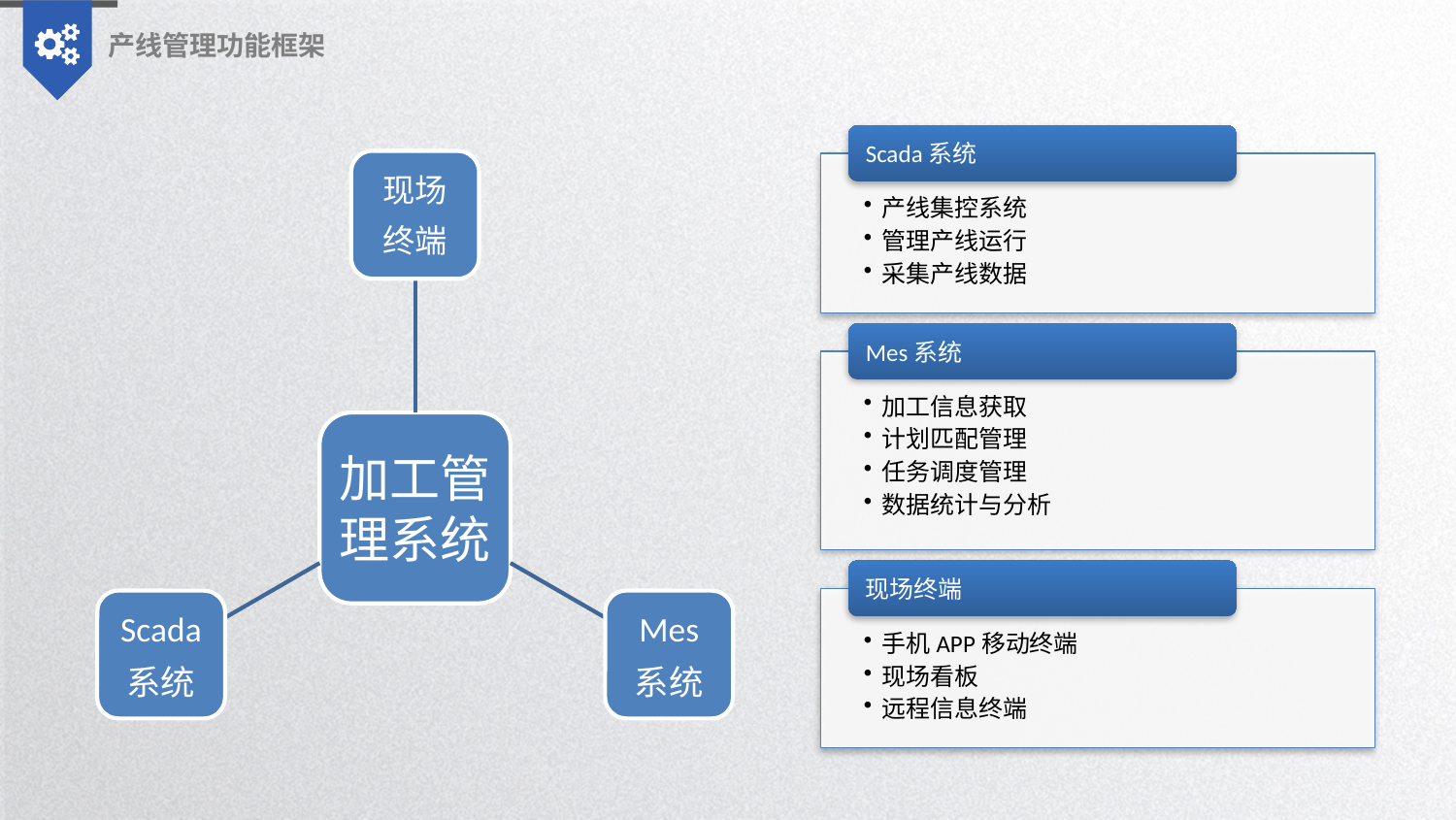

产线管理功能框架
产线集控系统
管理产线运行
采集产线数据
Scada系统
加工信息获取
计划匹配管理
任务调度管理
数据统计与分析
Mes系统
手机APP移动终端
现场看板
远程信息终端
现场终端
加工管理系统
现场
终端
Mes
系统
Scada
系统